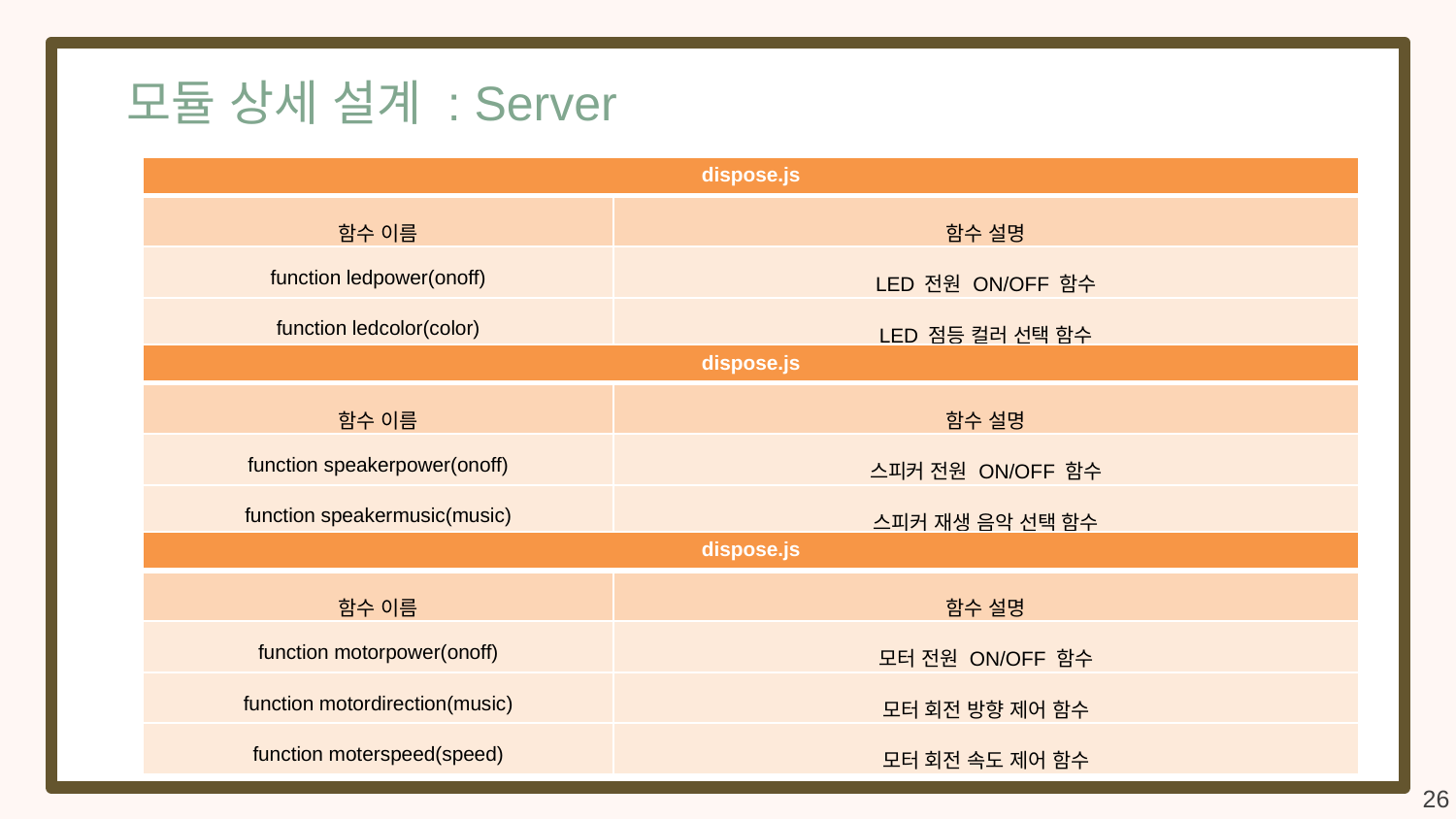

모듈 상세 설계 : Server
| dispose.js |  |
| --- | --- |
| 함수 이름 | 함수 설명 |
| function ledpower(onoff) | LED 전원 ON/OFF 함수 |
| function ledcolor(color) | LED 점등 컬러 선택 함수 |
| dispose.js |  |
| --- | --- |
| 함수 이름 | 함수 설명 |
| function speakerpower(onoff) | 스피커 전원 ON/OFF 함수 |
| function speakermusic(music) | 스피커 재생 음악 선택 함수 |
| dispose.js |  |
| --- | --- |
| 함수 이름 | 함수 설명 |
| function motorpower(onoff) | 모터 전원 ON/OFF 함수 |
| function motordirection(music) | 모터 회전 방향 제어 함수 |
| function moterspeed(speed) | 모터 회전 속도 제어 함수 |
26